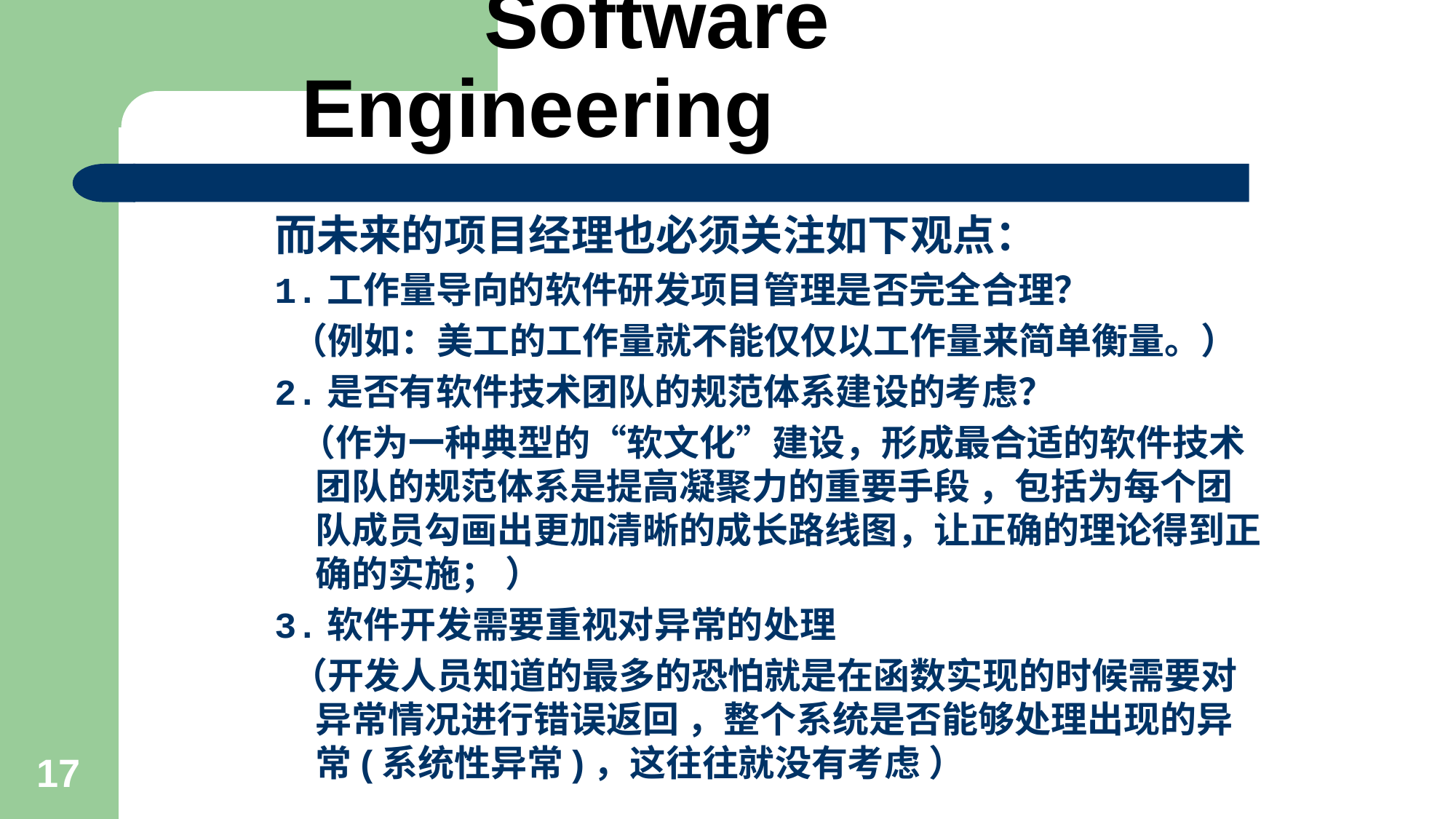

# Software   Engineering
而未来的项目经理也必须关注如下观点：
1.工作量导向的软件研发项目管理是否完全合理？
 （例如：美工的工作量就不能仅仅以工作量来简单衡量。）
2.是否有软件技术团队的规范体系建设的考虑？
  （作为一种典型的“软文化”建设，形成最合适的软件技术团队的规范体系是提高凝聚力的重要手段 ，包括为每个团队成员勾画出更加清晰的成长路线图，让正确的理论得到正确的实施； ）
3.软件开发需要重视对异常的处理
 （开发人员知道的最多的恐怕就是在函数实现的时候需要对异常情况进行错误返回 ，整个系统是否能够处理出现的异常(系统性异常)，这往往就没有考虑 ）
17